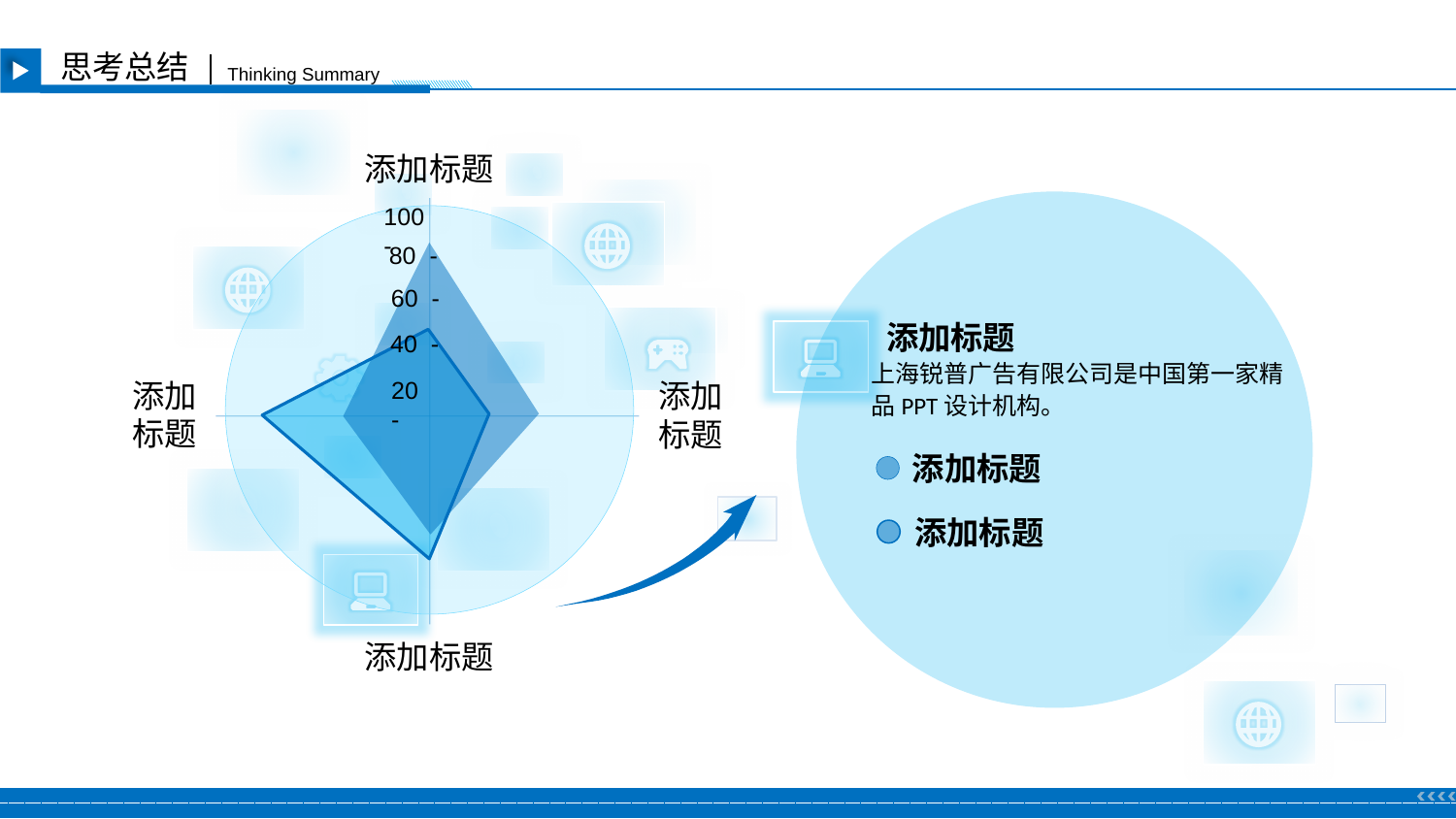

思考总结
Thinking Summary

添加标题
100 -

80  -

60  -
40  -

添加标题
20  -
添加标题
添加标题

 添加标题
上海锐普广告有限公司是中国第一家精品PPT设计机构。
添加标题

添加标题